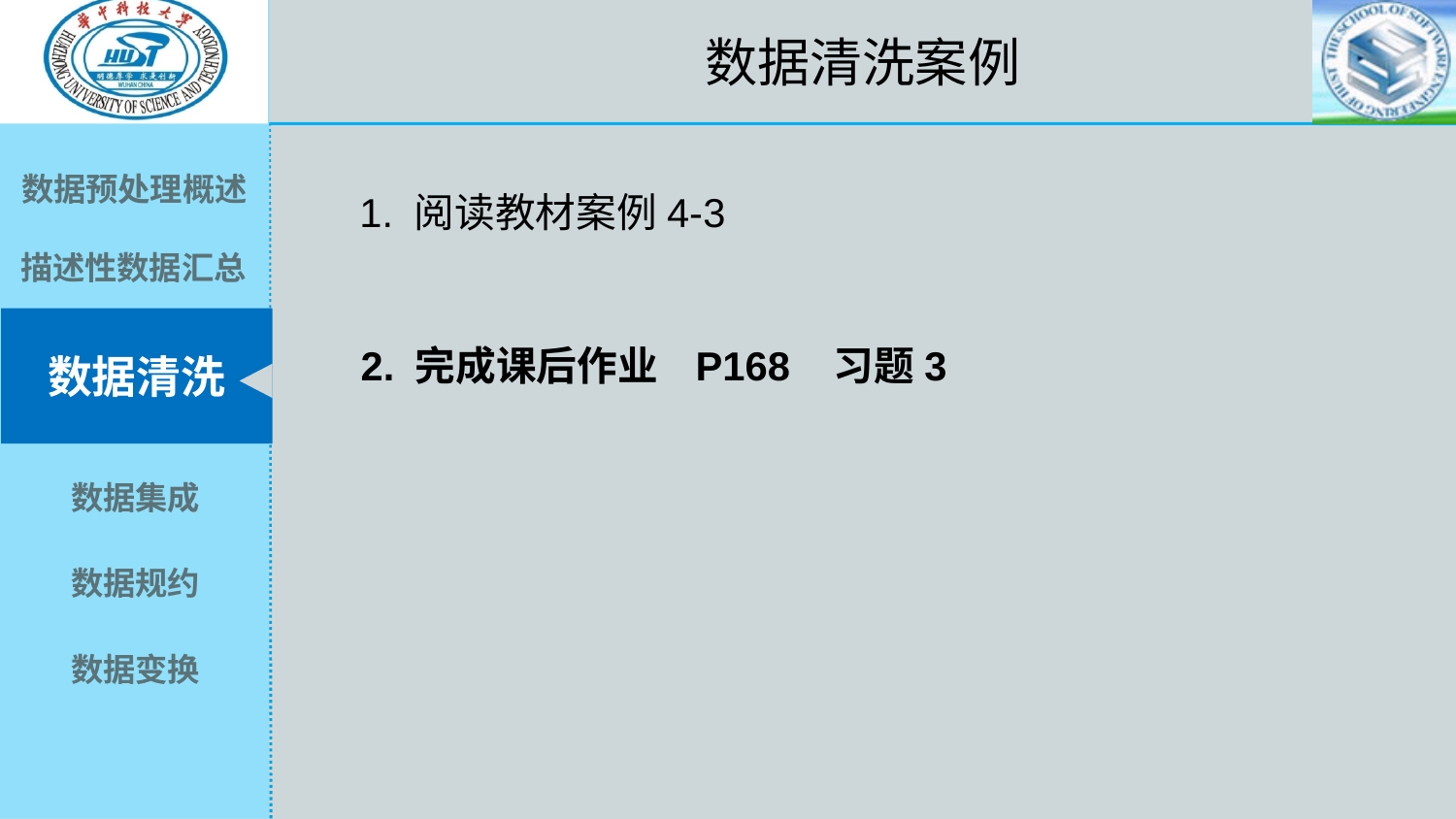

数据清洗案例
1. 阅读教材案例4-3
2. 完成课后作业   P168   习题3